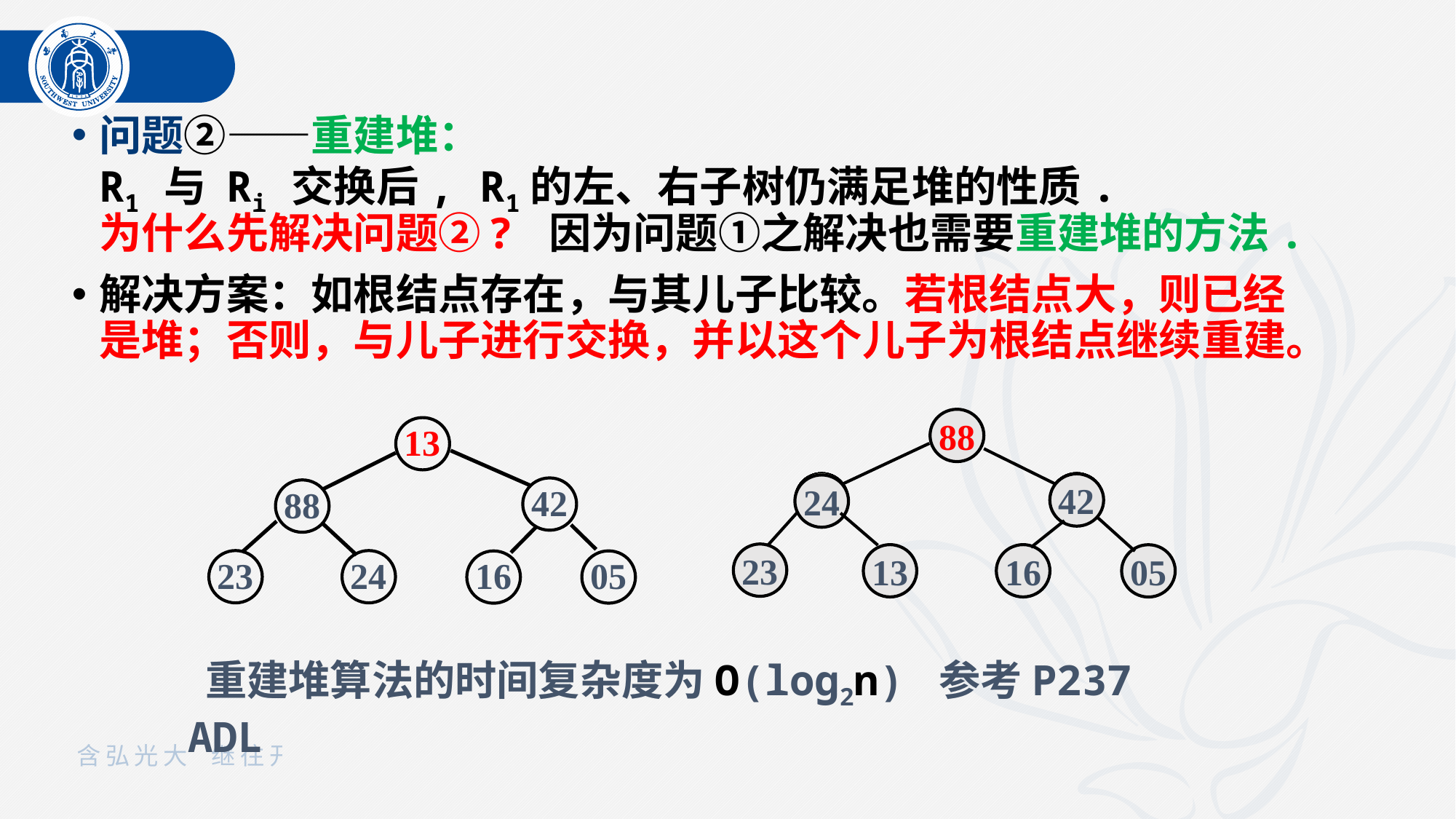

问题②——重建堆：
R1 与 Ri 交换后, R1的左、右子树仍满足堆的性质.
为什么先解决问题② ? 因为问题①之解决也需要重建堆的方法.
解决方案：如根结点存在，与其儿子比较。若根结点大，则已经是堆；否则，与儿子进行交换，并以这个儿子为根结点继续重建。

88
13

42
88

24
23
05
16

88
88
88
13
88
13
88
24
88
91
42
91
42
91
42
91
42
91
42
24

23
13
16
05
 重建堆算法的时间复杂度为O(log2n) 参考P237 ADL